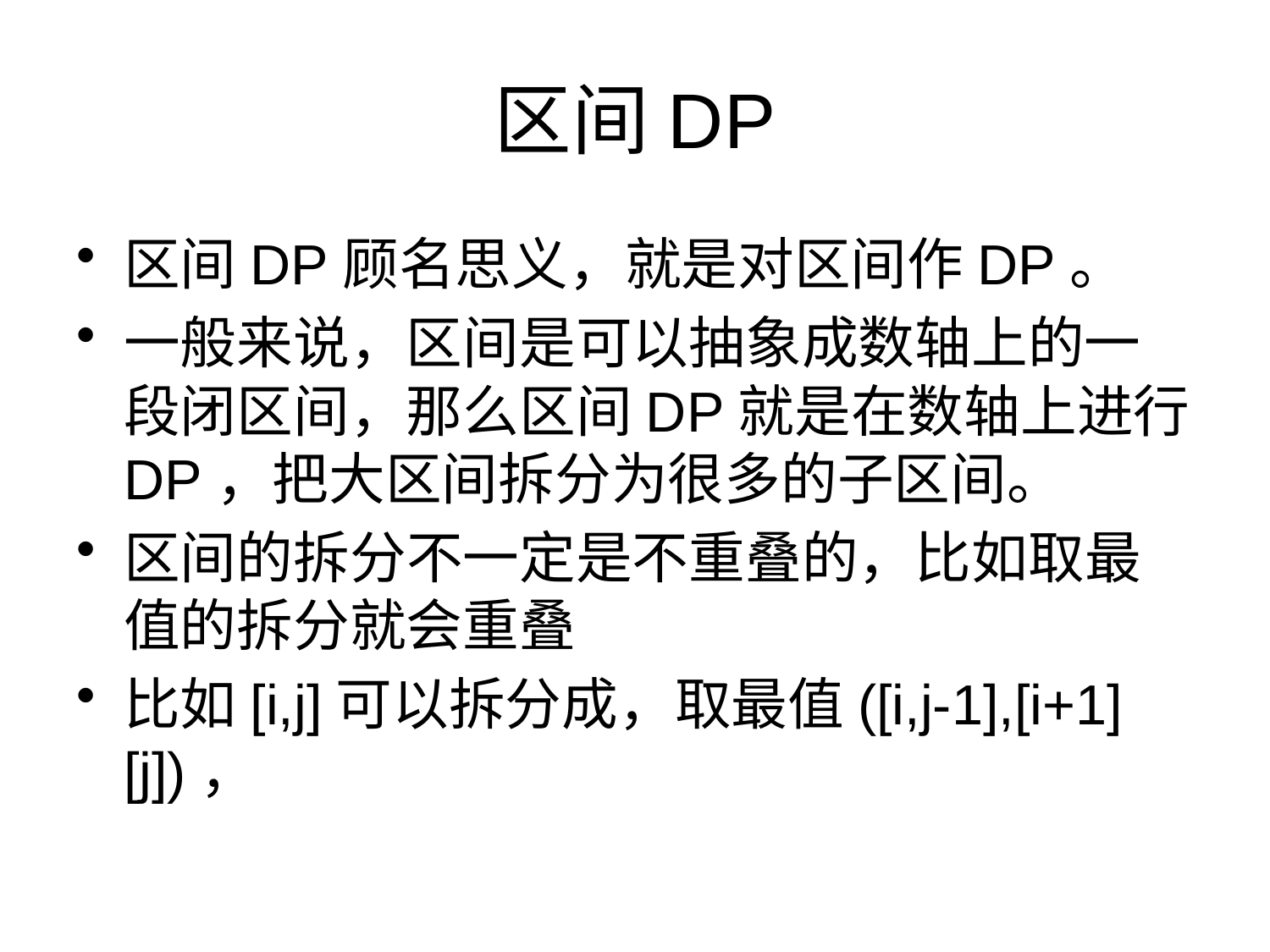

# 区间DP
区间DP顾名思义，就是对区间作DP。
一般来说，区间是可以抽象成数轴上的一段闭区间，那么区间DP就是在数轴上进行DP，把大区间拆分为很多的子区间。
区间的拆分不一定是不重叠的，比如取最值的拆分就会重叠
比如[i,j]可以拆分成，取最值([i,j-1],[i+1][j])，